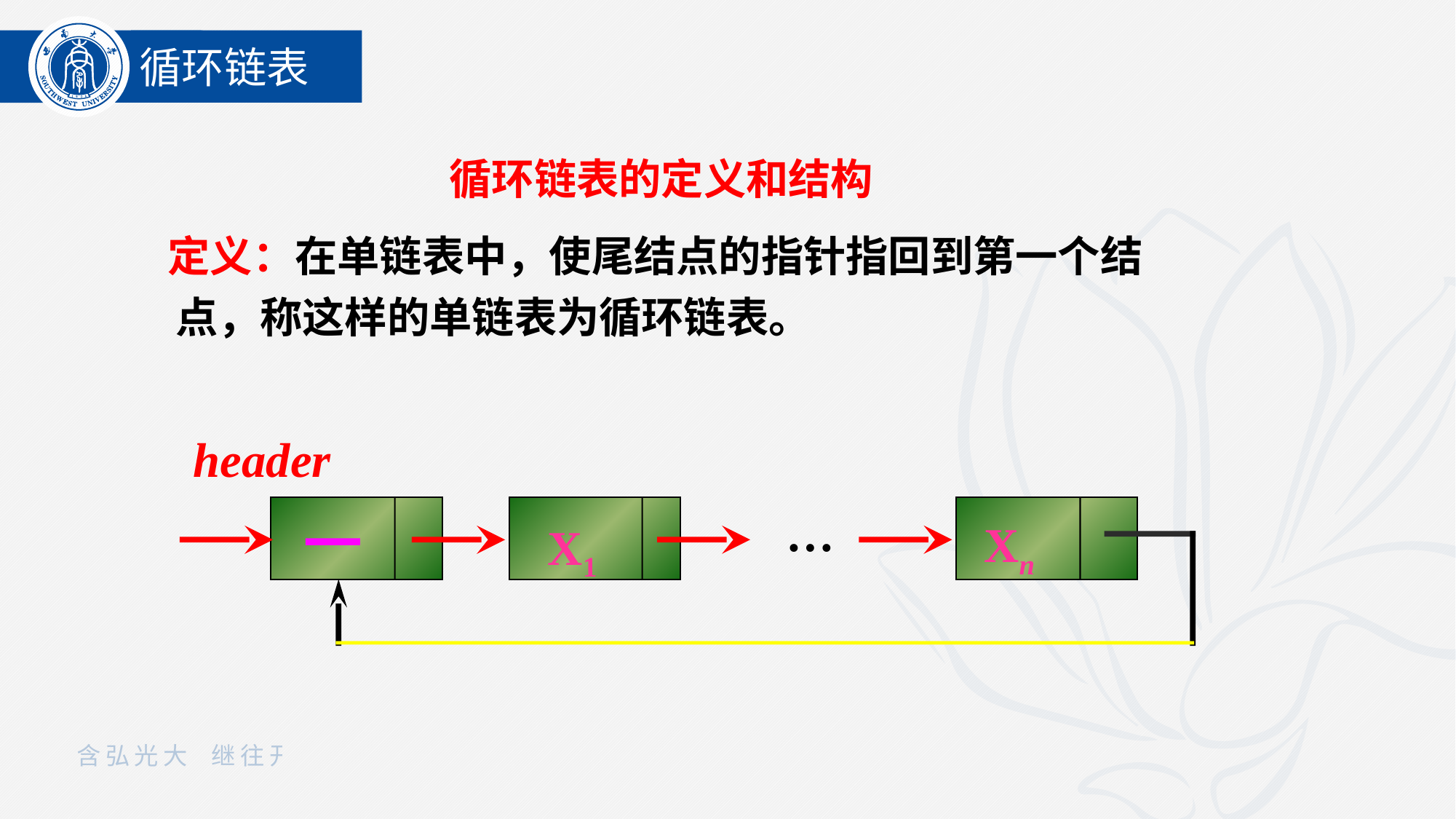

循环链表
循环链表的定义和结构
 定义：在单链表中，使尾结点的指针指回到第一个结点，称这样的单链表为循环链表。
header

…

Xn

X1